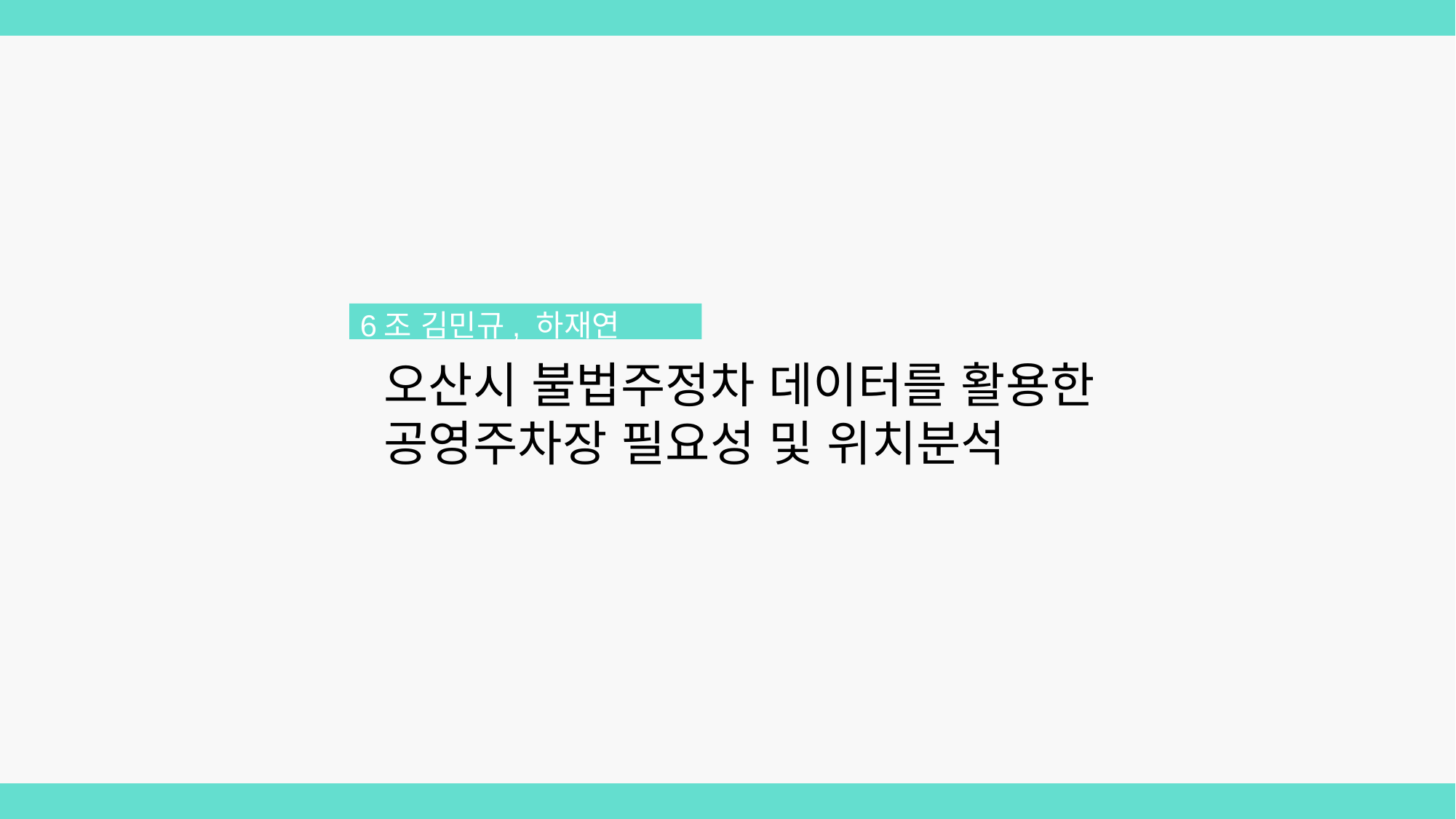

6조 김민규, 하재연

오산시 불법주정차 데이터를 활용한
공영주차장 필요성 및 위치분석